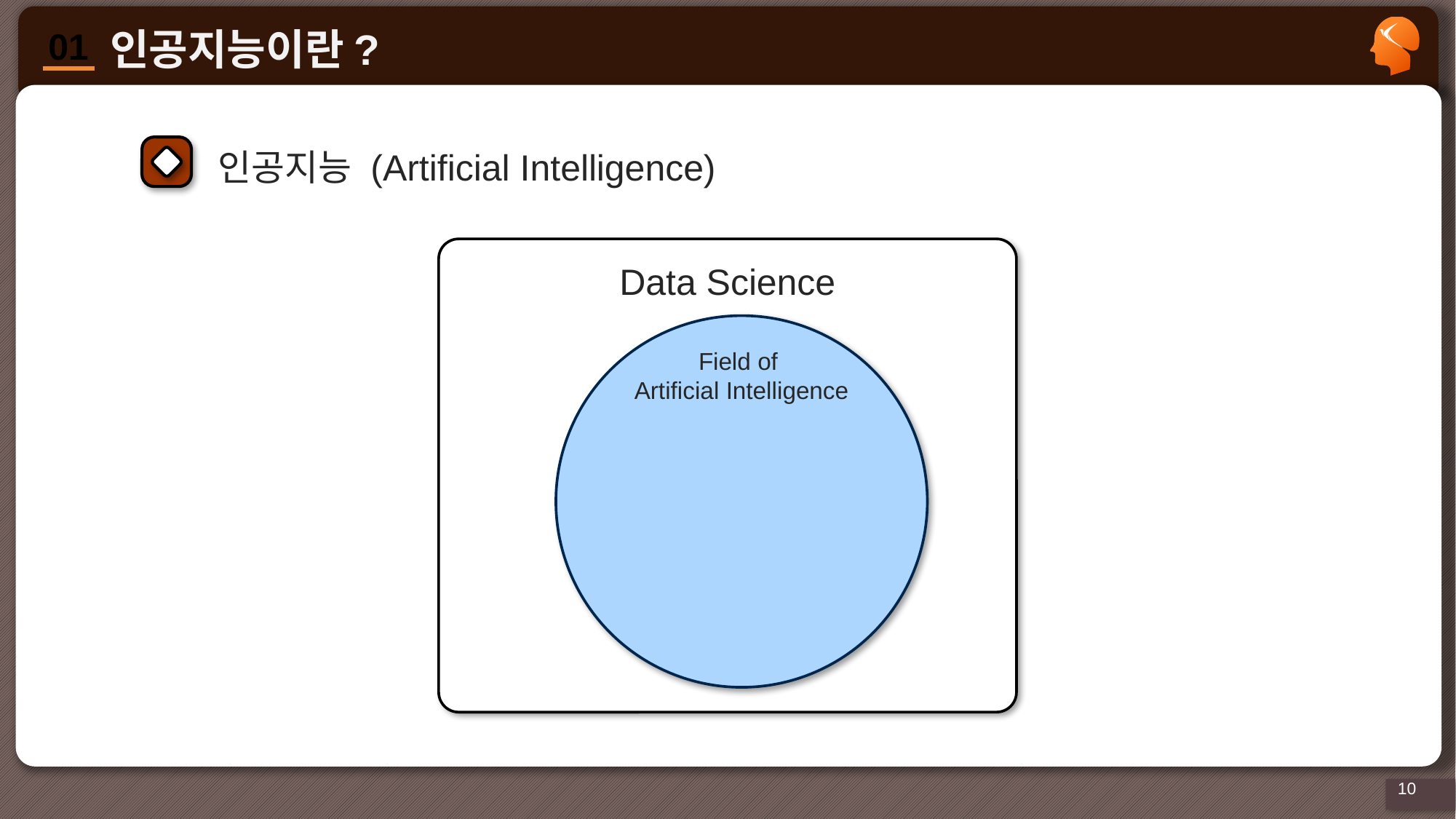

인공지능 (Artificial Intelligence)

Data Science

Field of
Artificial Intelligence
10
10